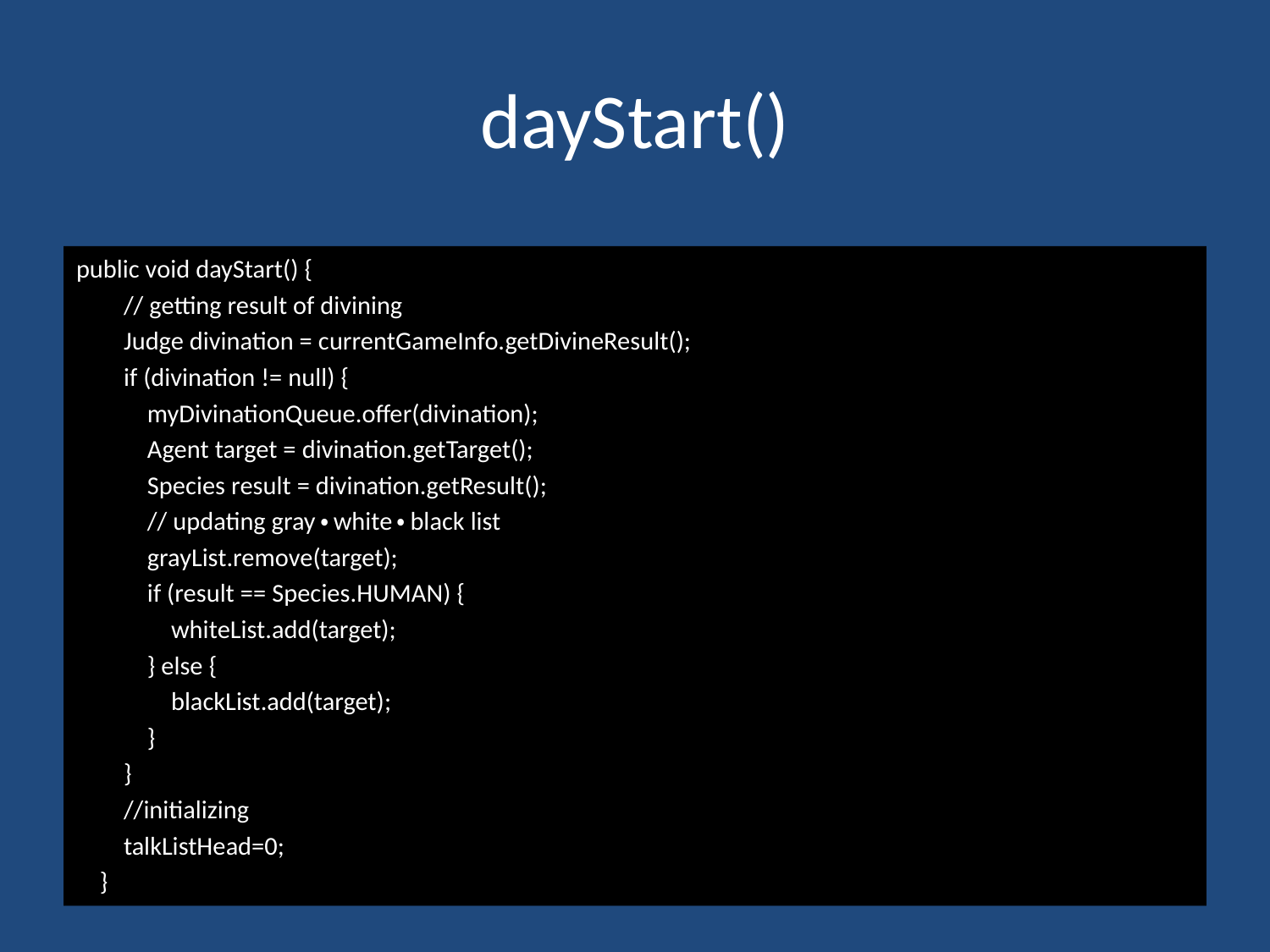

# dayStart()
public void dayStart() {
        // getting result of divining
        Judge divination = currentGameInfo.getDivineResult();
        if (divination != null) {
            myDivinationQueue.offer(divination);
            Agent target = divination.getTarget();
            Species result = divination.getResult();
            // updating gray・white・black list
            grayList.remove(target);
            if (result == Species.HUMAN) {
                whiteList.add(target);
            } else {
                blackList.add(target);
            }
        }
        //initializing
        talkListHead=0;
    }